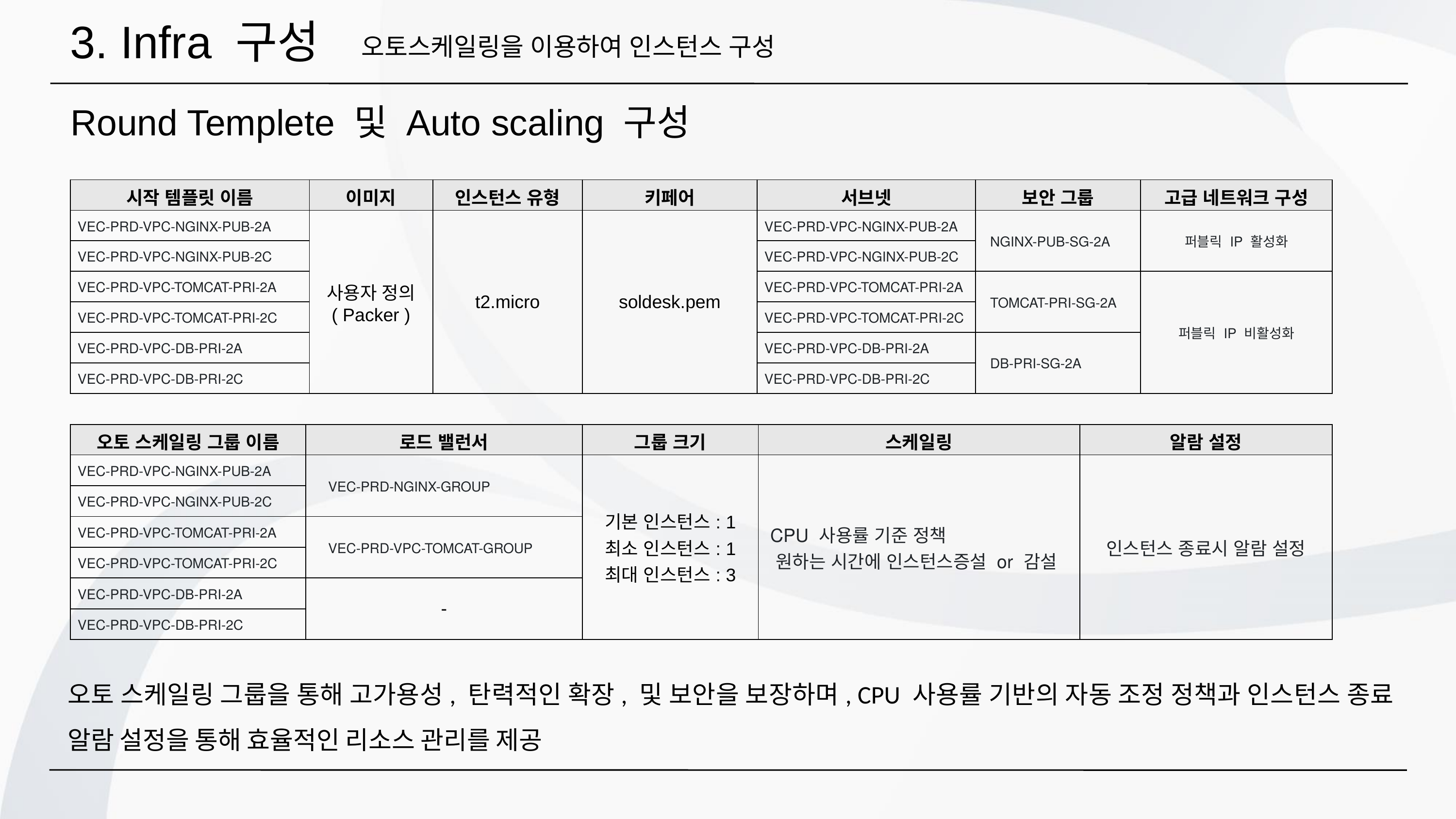

3. Infra 구성
오토스케일링을 이용하여 인스턴스 구성
Round Templete 및 Auto scaling 구성
| 시작 템플릿 이름 | 이미지 | 인스턴스 유형 | 키페어 | 서브넷 | 보안 그룹 | 고급 네트워크 구성 |
| --- | --- | --- | --- | --- | --- | --- |
| VEC-PRD-VPC-NGINX-PUB-2A | 사용자 정의 ( Packer ) | t2.micro | soldesk.pem | VEC-PRD-VPC-NGINX-PUB-2A | NGINX-PUB-SG-2A | 퍼블릭 IP 활성화 |
| VEC-PRD-VPC-NGINX-PUB-2C |  |  |  | VEC-PRD-VPC-NGINX-PUB-2C |  |  |
| VEC-PRD-VPC-TOMCAT-PRI-2A |  |  |  | VEC-PRD-VPC-TOMCAT-PRI-2A | TOMCAT-PRI-SG-2A | 퍼블릭 IP 비활성화 |
| VEC-PRD-VPC-TOMCAT-PRI-2C |  |  |  | VEC-PRD-VPC-TOMCAT-PRI-2C |  |  |
| VEC-PRD-VPC-DB-PRI-2A |  |  |  | VEC-PRD-VPC-DB-PRI-2A | DB-PRI-SG-2A |  |
| VEC-PRD-VPC-DB-PRI-2C |  |  |  | VEC-PRD-VPC-DB-PRI-2C |  |  |
| 오토 스케일링 그룹 이름 | 로드 밸런서 | 그룹 크기 | 스케일링 | 알람 설정 |
| --- | --- | --- | --- | --- |
| VEC-PRD-VPC-NGINX-PUB-2A | VEC-PRD-NGINX-GROUP | 기본 인스턴스: 1 최소 인스턴스: 1 최대 인스턴스: 3 | CPU 사용률 기준 정책 원하는 시간에 인스턴스증설 or 감설 | 인스턴스 종료시 알람 설정 |
| VEC-PRD-VPC-NGINX-PUB-2C |  |  |  |  |
| VEC-PRD-VPC-TOMCAT-PRI-2A | VEC-PRD-VPC-TOMCAT-GROUP |  |  |  |
| VEC-PRD-VPC-TOMCAT-PRI-2C |  |  |  |  |
| VEC-PRD-VPC-DB-PRI-2A | - |  |  |  |
| VEC-PRD-VPC-DB-PRI-2C |  |  |  |  |
오토 스케일링 그룹을 통해 고가용성, 탄력적인 확장, 및 보안을 보장하며, CPU 사용률 기반의 자동 조정 정책과 인스턴스 종료 알람 설정을 통해 효율적인 리소스 관리를 제공